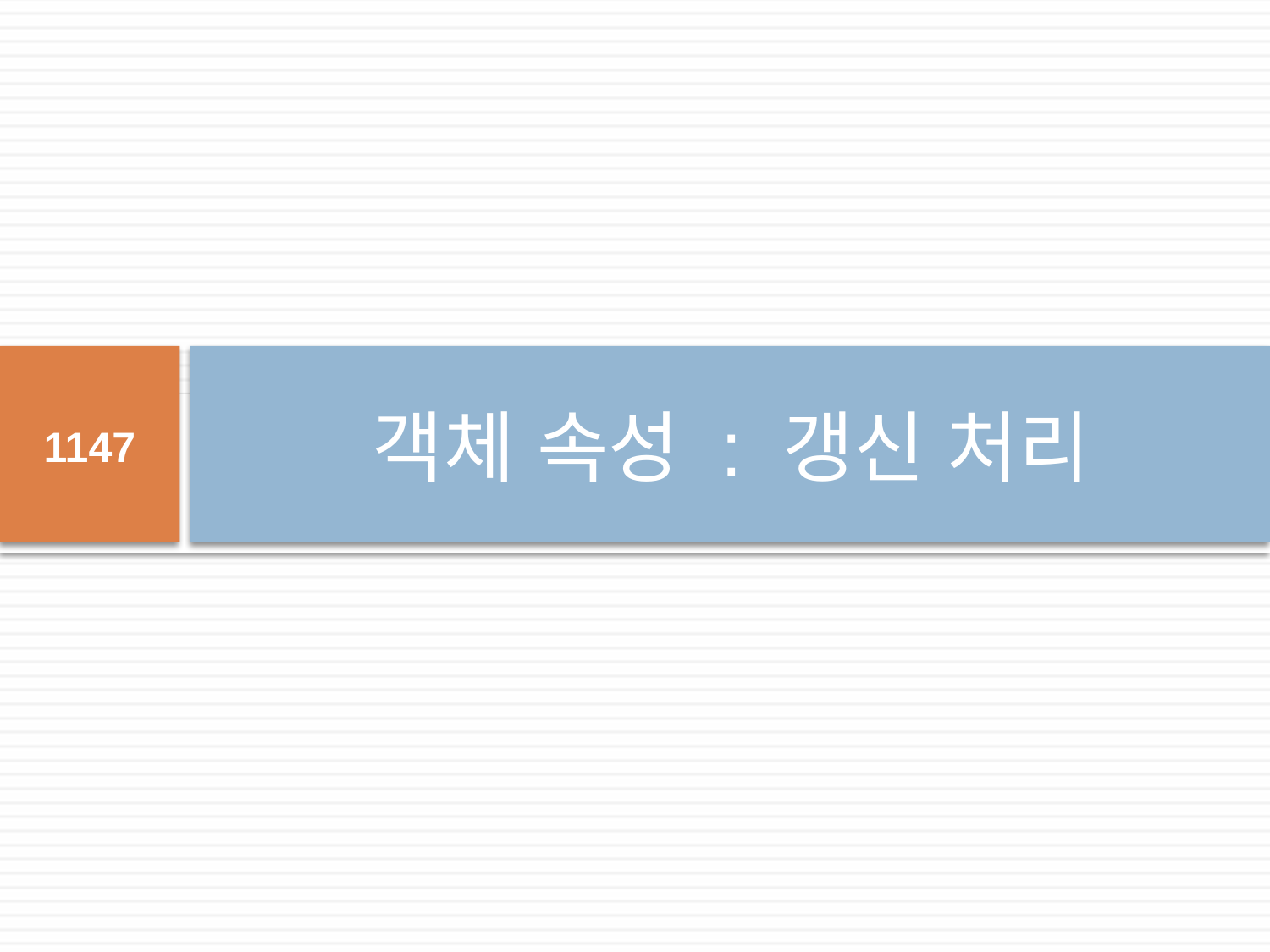

# 객체 속성 : 갱신 처리
1147